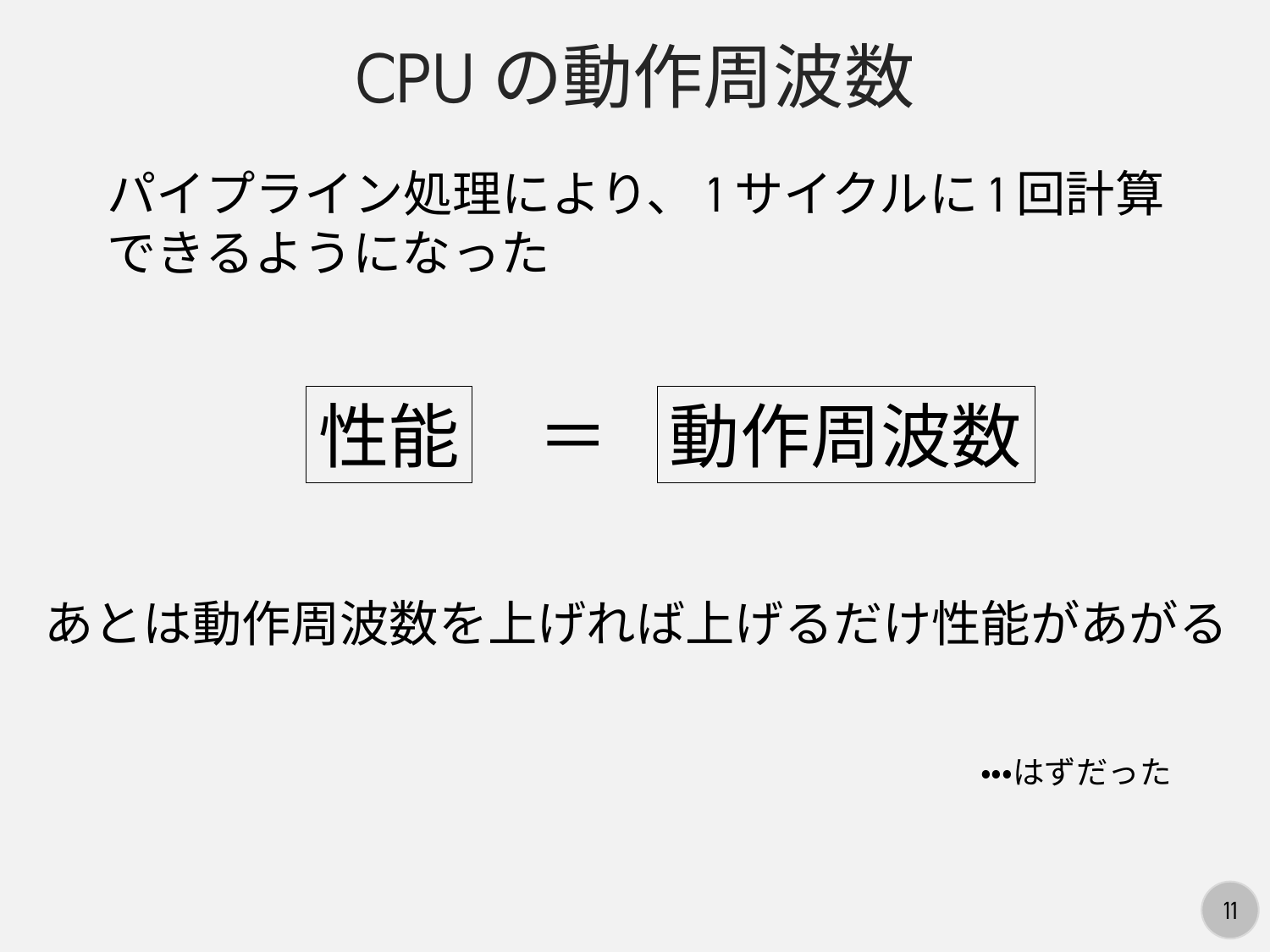

CPUの動作周波数
パイプライン処理により、1サイクルに1回計算
できるようになった
性能
＝
動作周波数
あとは動作周波数を上げれば上げるだけ性能があがる
・・・はずだった